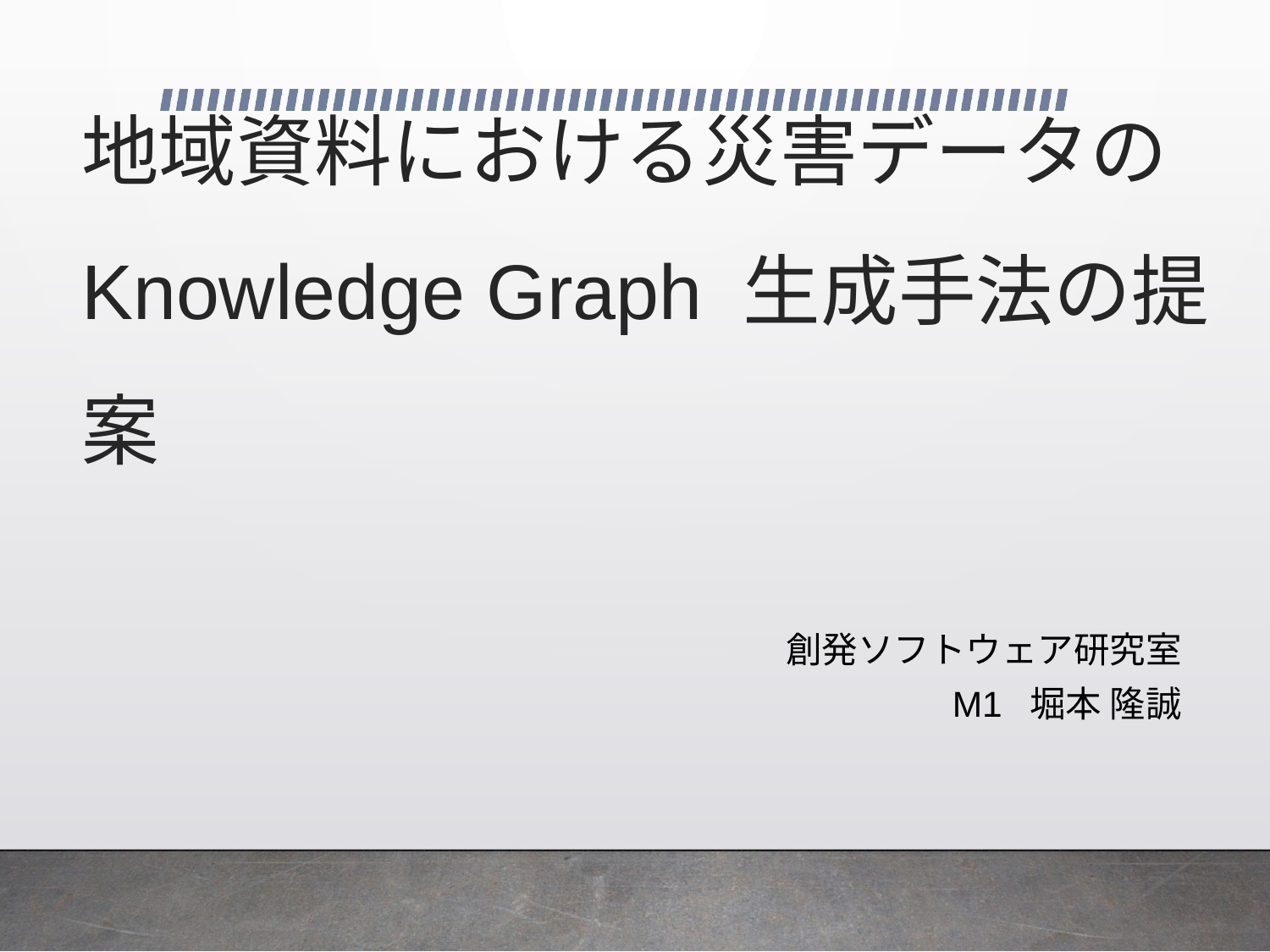

地域資料における災害データの Knowledge Graph 生成手法の提案
創発ソフトウェア研究室
M1  堀本 隆誠